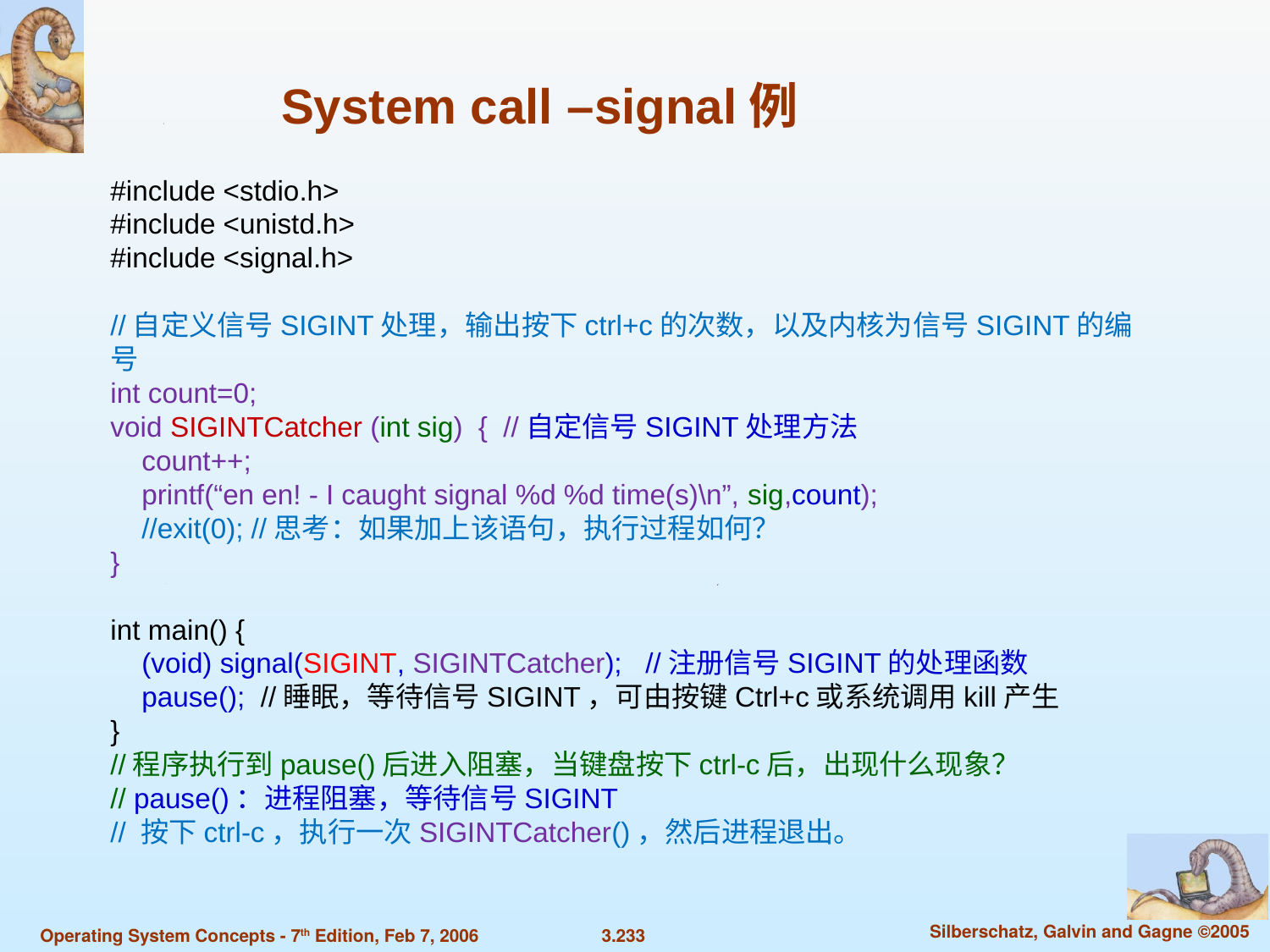

System call –signal例
#include <stdio.h>
#include <unistd.h>
#include <signal.h>

//自定义信号SIGINT处理，输出按下ctrl+c的次数，以及内核为信号SIGINT的编号
int count=0;
void SIGINTCatcher (int sig)  {  //自定信号SIGINT处理方法
    count++;
    printf(“en en! - I caught signal %d %d time(s)\n”, sig,count);
    //exit(0); //思考：如果加上该语句，执行过程如何？
}

int main() {
    (void) signal(SIGINT, SIGINTCatcher);   //注册信号SIGINT的处理函数
    pause();  //睡眠，等待信号SIGINT，可由按键Ctrl+c或系统调用kill产生
}
//程序执行到pause()后进入阻塞，当键盘按下ctrl-c后，出现什么现象？
// pause()：进程阻塞，等待信号SIGINT
// 按下ctrl-c，执行一次SIGINTCatcher()，然后进程退出。